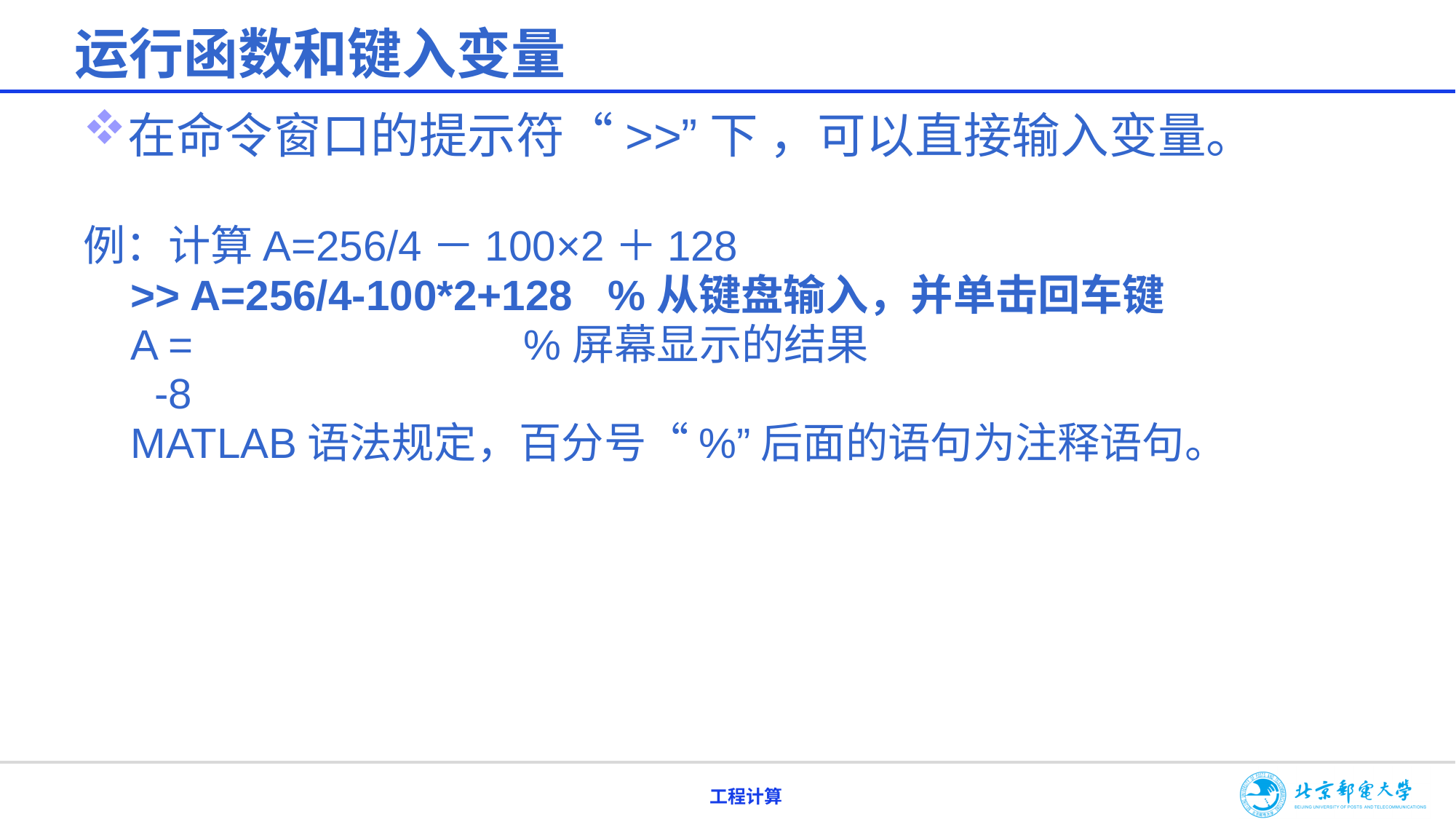

# 运行函数和键入变量
在命令窗口的提示符“>>”下 ，可以直接输入变量。

例：计算A=256/4－100×2＋128
    >> A=256/4-100*2+128   %从键盘输入，并单击回车键
    A =                            %屏幕显示的结果
      -8
    MATLAB语法规定，百分号“%”后面的语句为注释语句。